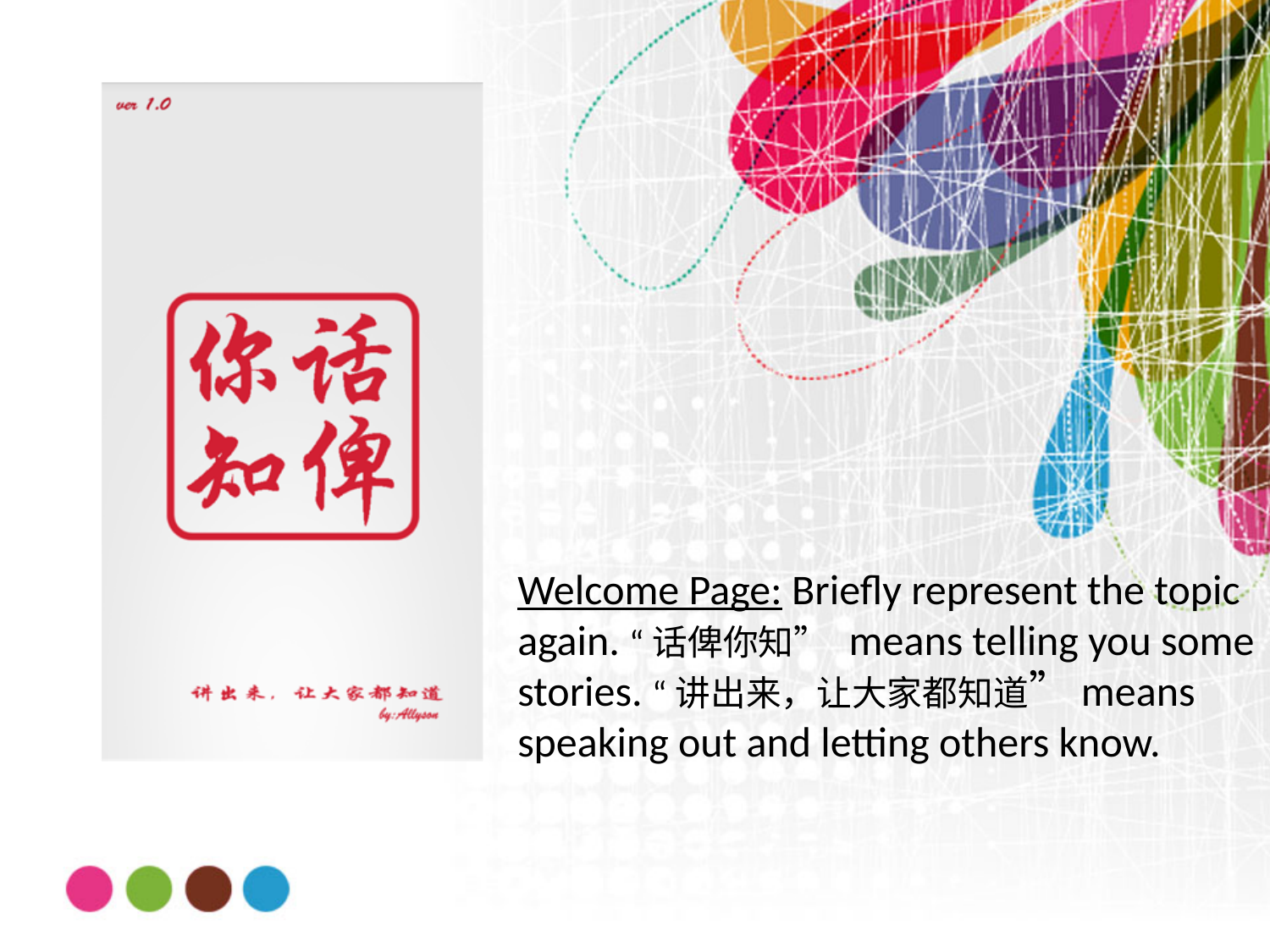

Welcome Page: Briefly represent the topic
again. “话俾你知” means telling you some
stories. “讲出来，让大家都知道”means
speaking out and letting others know.